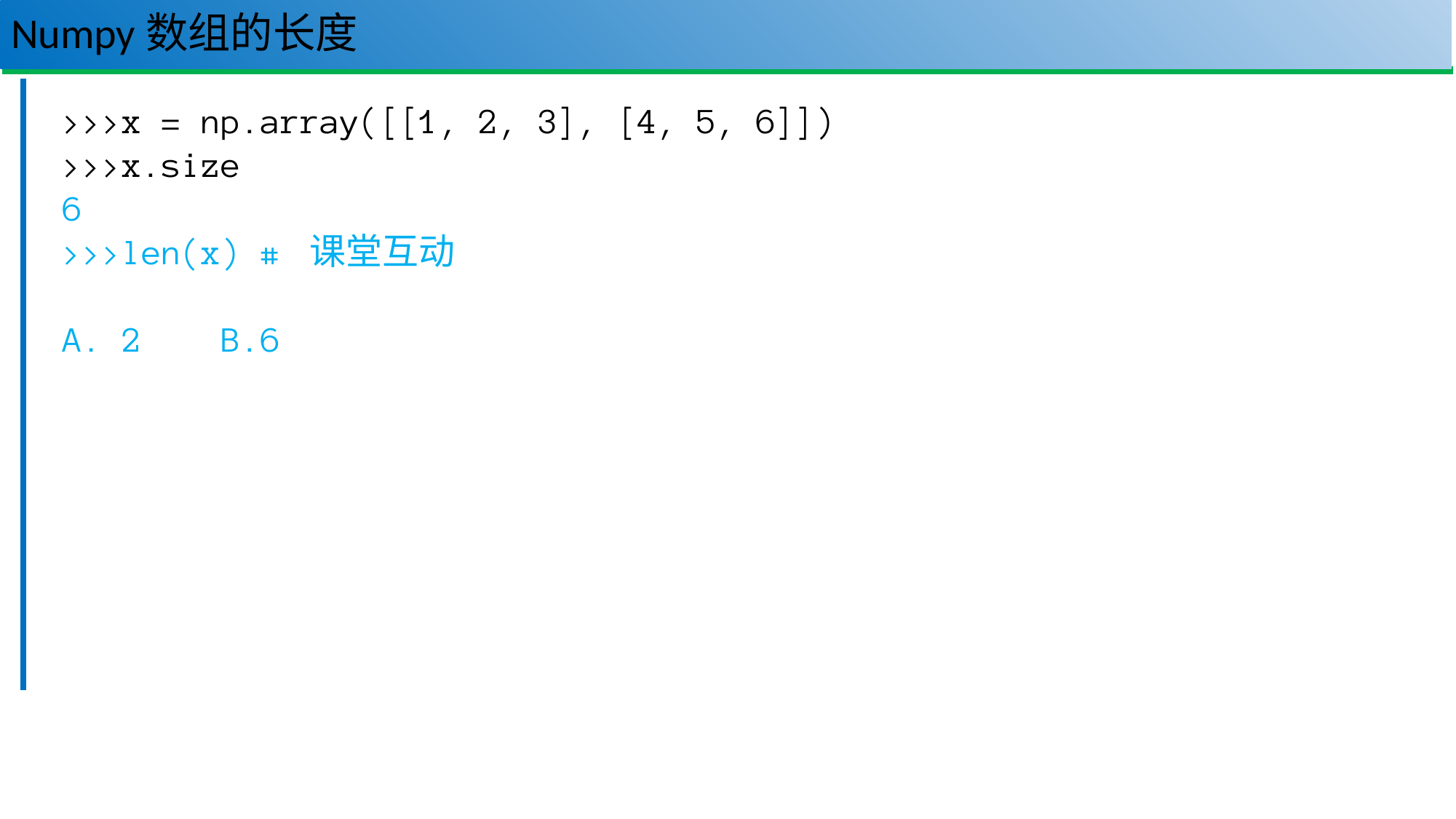

# Numpy数组的长度
29
>>>x = np.array([[1, 2, 3], [4, 5, 6]])
>>>x.size
6
>>>len(x) # 课堂互动

A. 2    B.6